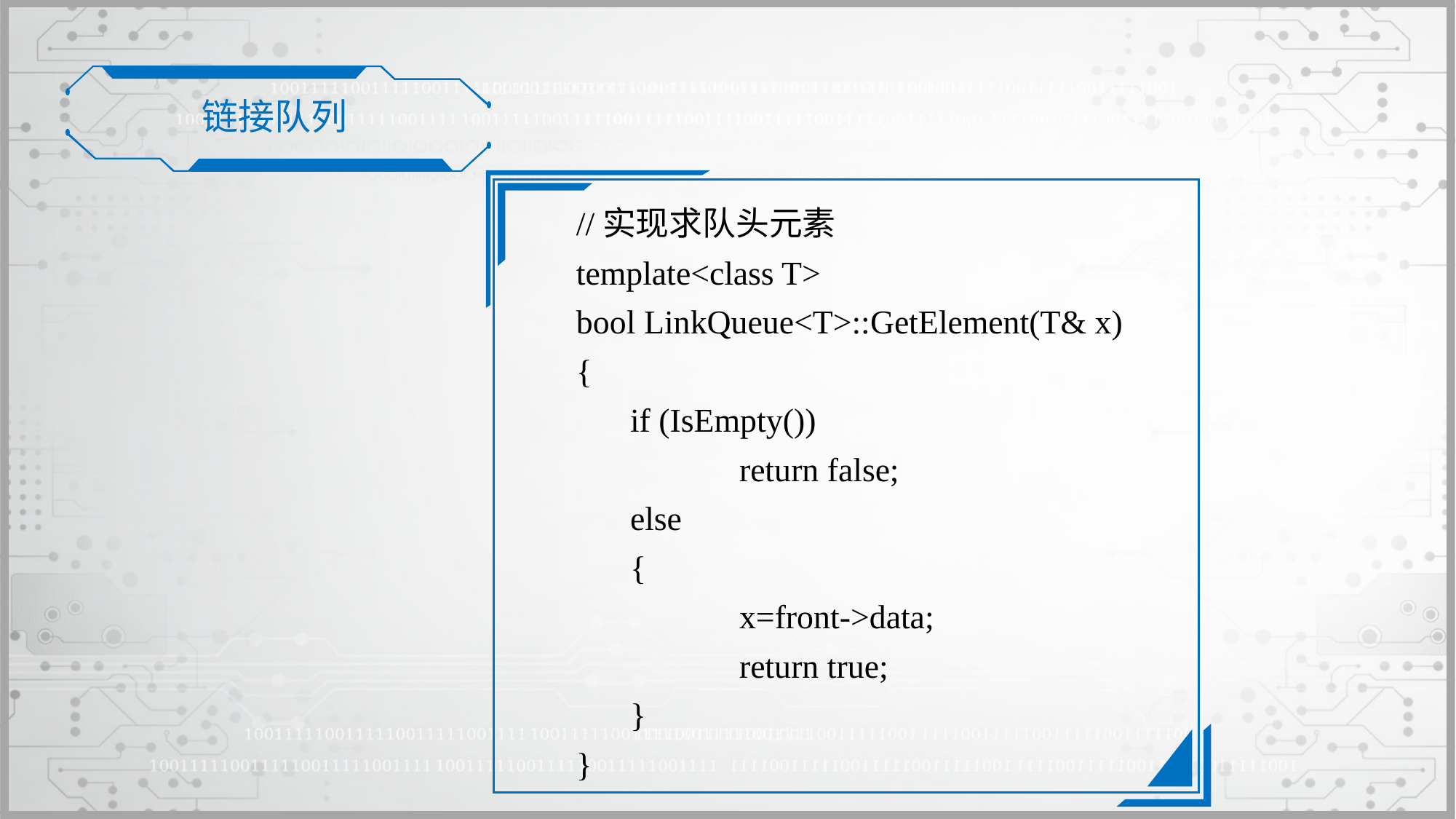

链接队列

//实现求队头元素
template<class T>
bool LinkQueue<T>::GetElement(T& x)
{
	if (IsEmpty())
		return false;
	else
	{
		x=front->data;
		return true;
	}
}